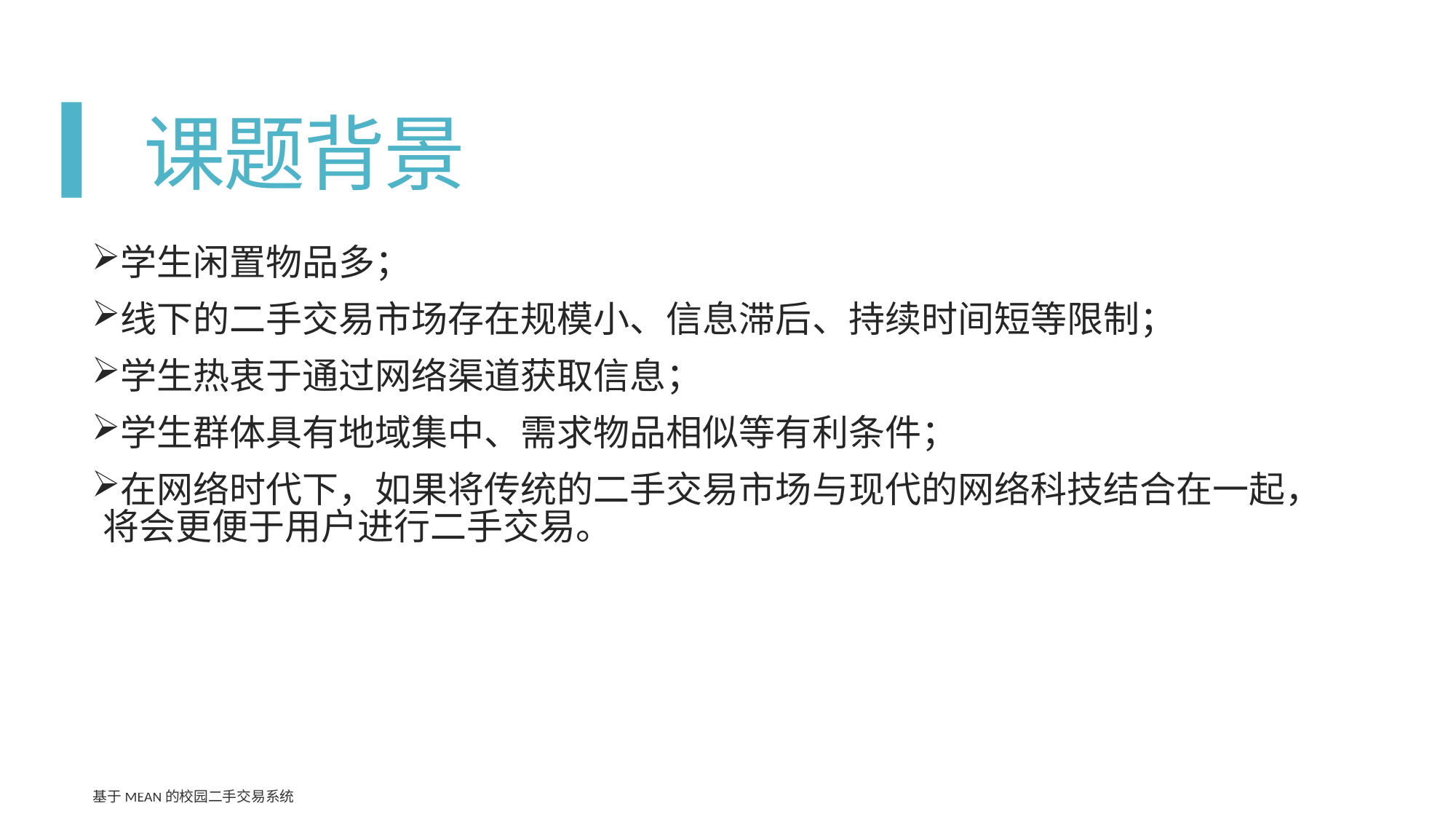

# 课题背景

学生闲置物品多；
线下的二手交易市场存在规模小、信息滞后、持续时间短等限制；
学生热衷于通过网络渠道获取信息；
学生群体具有地域集中、需求物品相似等有利条件；
在网络时代下，如果将传统的二手交易市场与现代的网络科技结合在一起，将会更便于用户进行二手交易。
基于MEAN的校园二手交易系统